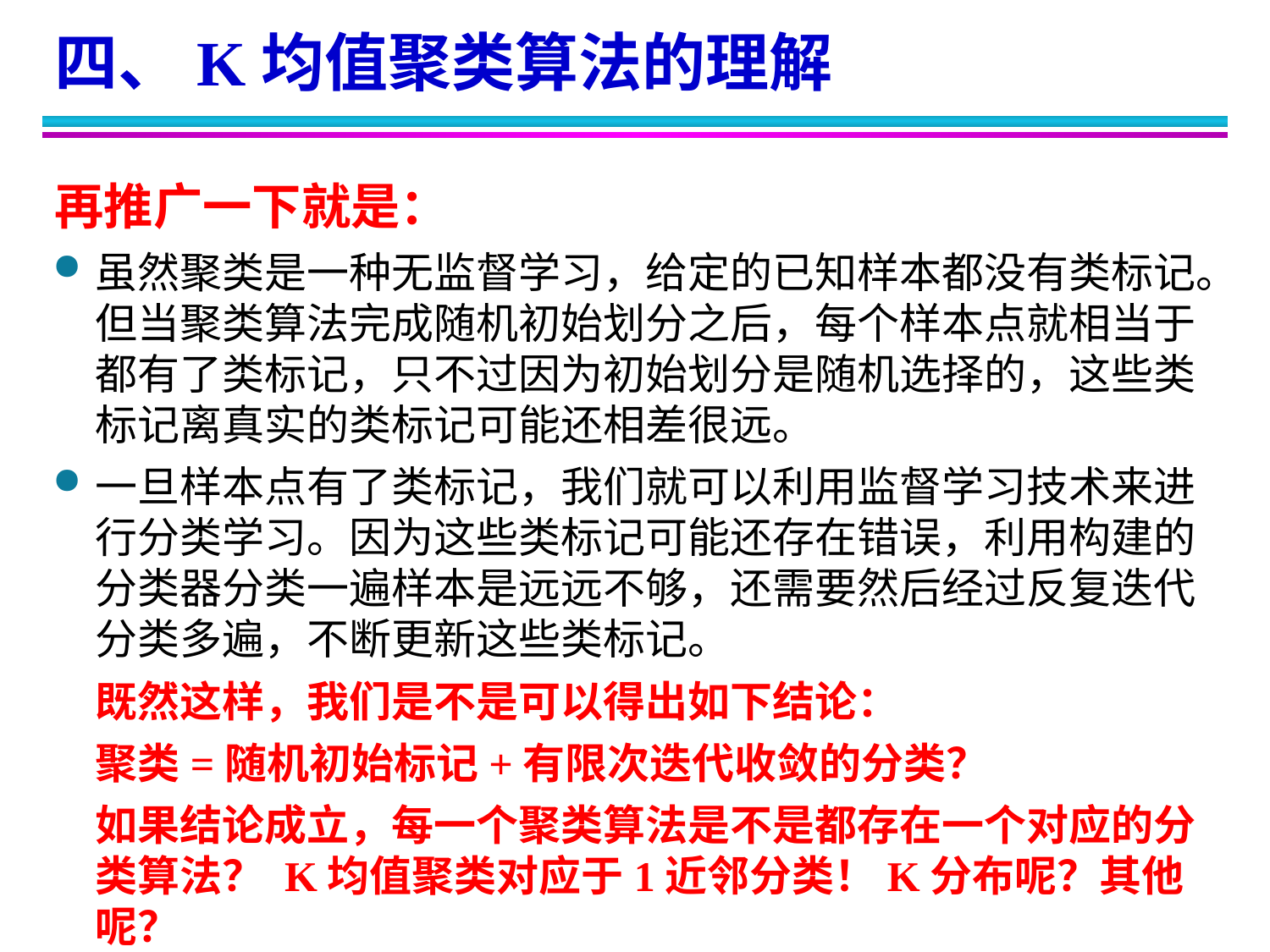

四、K均值聚类算法的理解
再推广一下就是：
虽然聚类是一种无监督学习，给定的已知样本都没有类标记。但当聚类算法完成随机初始划分之后，每个样本点就相当于都有了类标记，只不过因为初始划分是随机选择的，这些类标记离真实的类标记可能还相差很远。
一旦样本点有了类标记，我们就可以利用监督学习技术来进行分类学习。因为这些类标记可能还存在错误，利用构建的分类器分类一遍样本是远远不够，还需要然后经过反复迭代分类多遍，不断更新这些类标记。
	既然这样，我们是不是可以得出如下结论：
	聚类=随机初始标记+有限次迭代收敛的分类？
	如果结论成立，每一个聚类算法是不是都存在一个对应的分类算法？ K均值聚类对应于1近邻分类！K分布呢？其他呢？